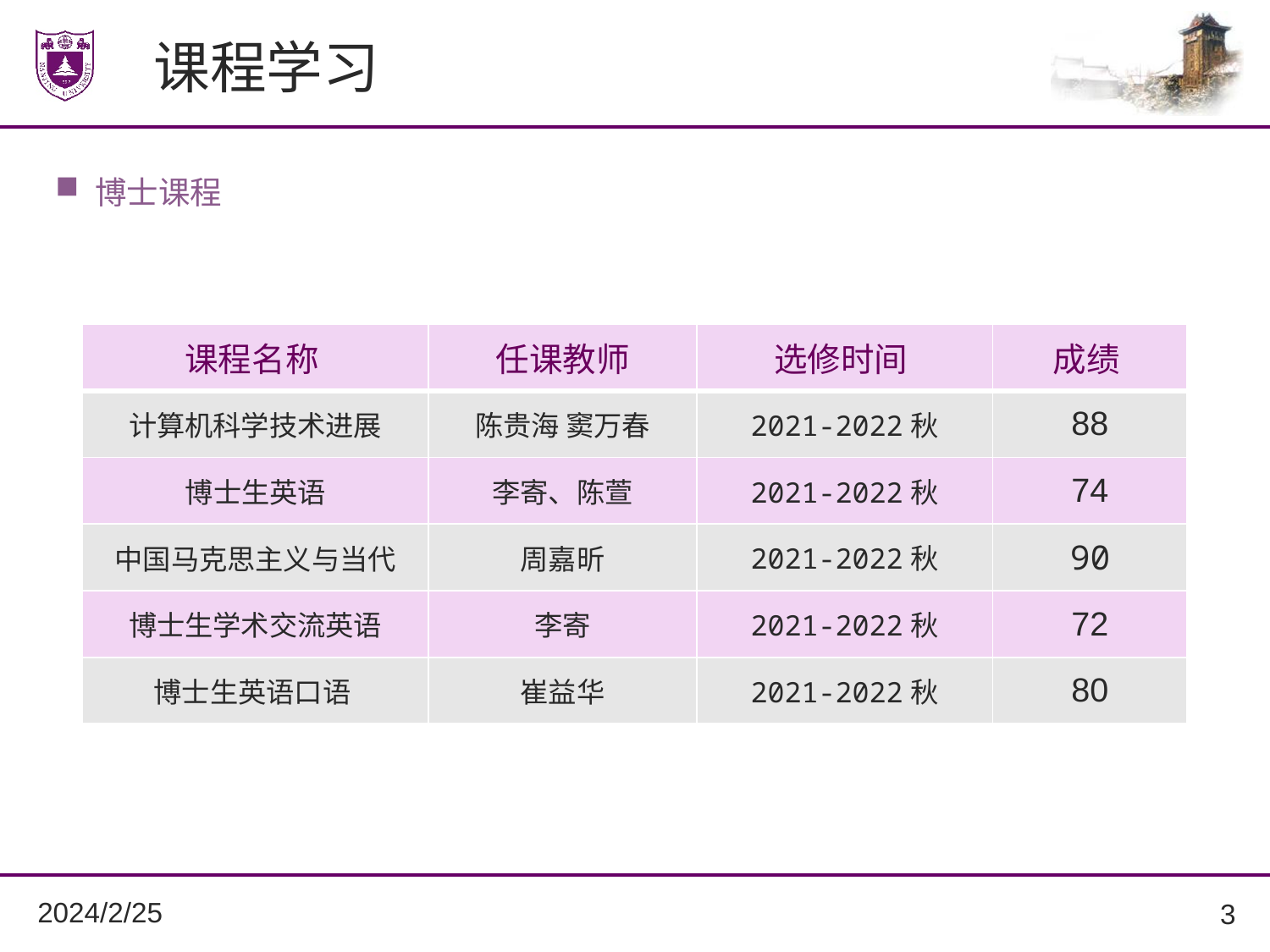

# 课程学习
博士课程
| 课程名称 | 任课教师 | 选修时间 | 成绩 |
| --- | --- | --- | --- |
| 计算机科学技术进展 | 陈贵海 窦万春 | 2021-2022秋 | 88 |
| 博士生英语 | 李寄、陈萱 | 2021-2022秋 | 74 |
| 中国马克思主义与当代 | 周嘉昕 | 2021-2022秋 | 90 |
| 博士生学术交流英语 | 李寄 | 2021-2022秋 | 72 |
| 博士生英语口语 | 崔益华 | 2021-2022秋 | 80 |